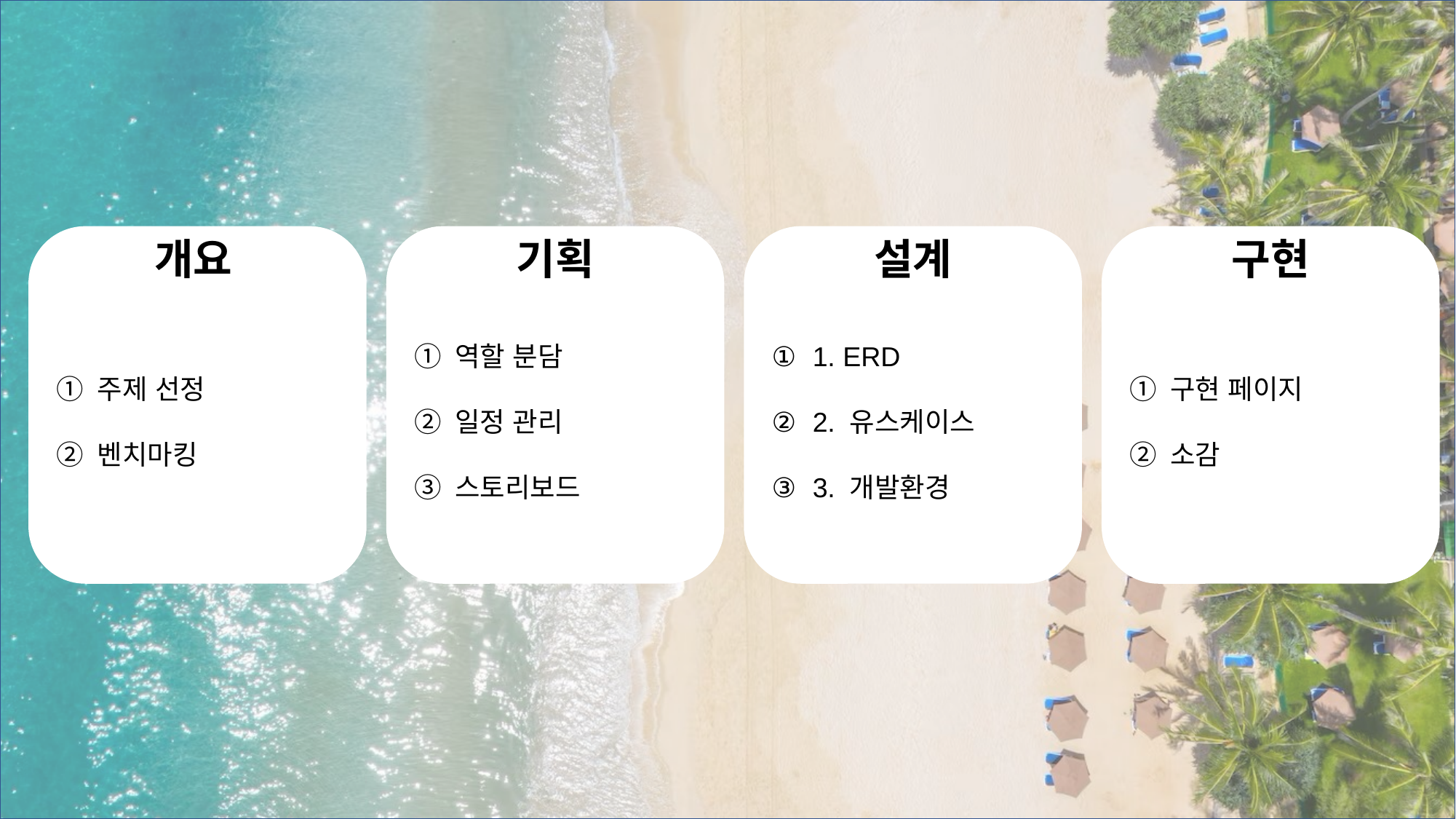

구현 페이지
소감
개요
기획
1. ERD
2. 유스케이스
3. 개발환경
설계
구현
주제 선정
벤치마킹
역할 분담
일정 관리
스토리보드